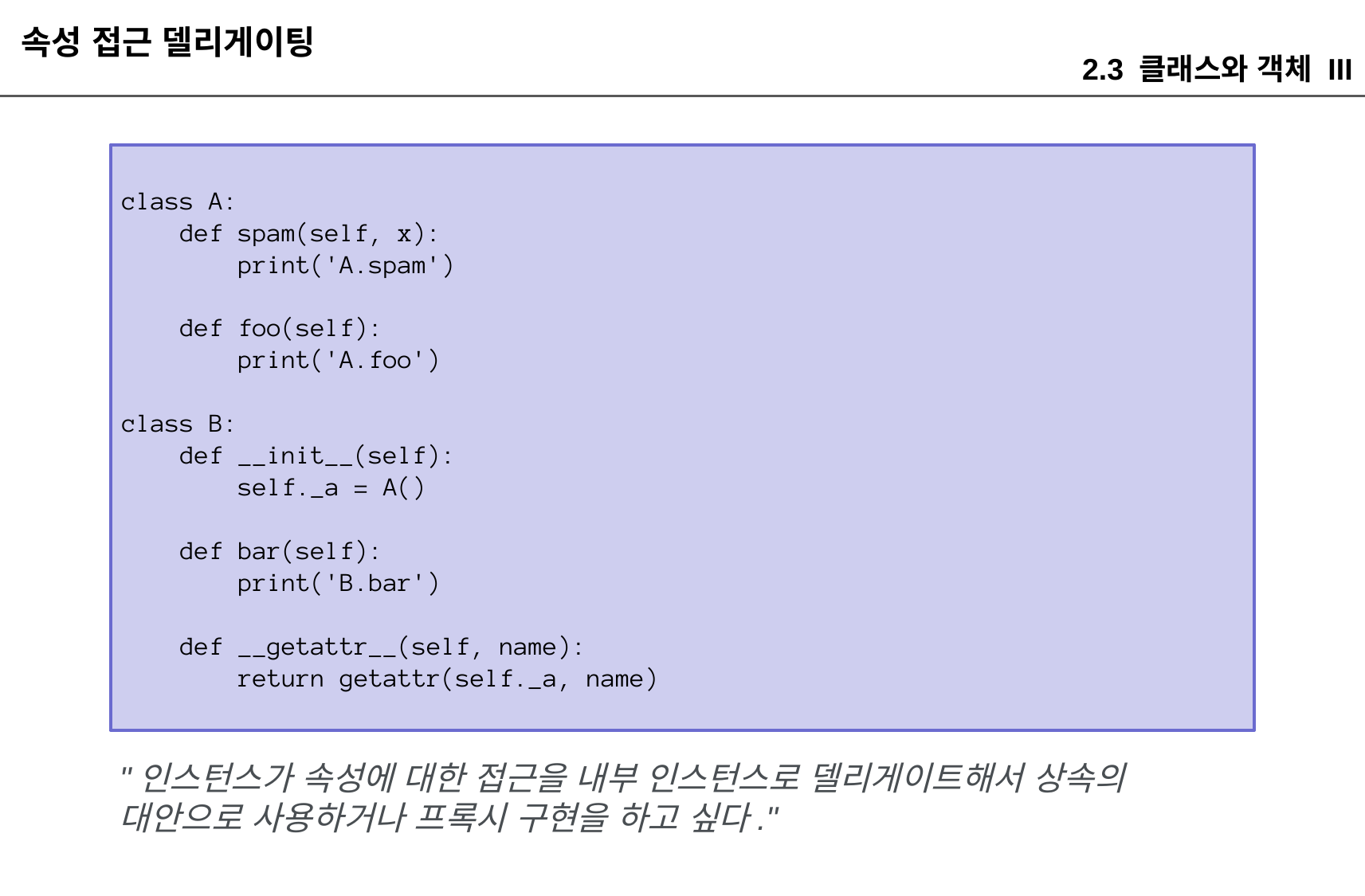

속성 접근 델리게이팅
2.3 클래스와 객체 III
class A:
    def spam(self, x):
        print('A.spam')

    def foo(self):
        print('A.foo')

class B:
    def __init__(self):
        self._a = A()

    def bar(self):
        print('B.bar')

    def __getattr__(self, name):
        return getattr(self._a, name)
"인스턴스가 속성에 대한 접근을 내부 인스턴스로 델리게이트해서 상속의 대안으로 사용하거나 프록시 구현을 하고 싶다."